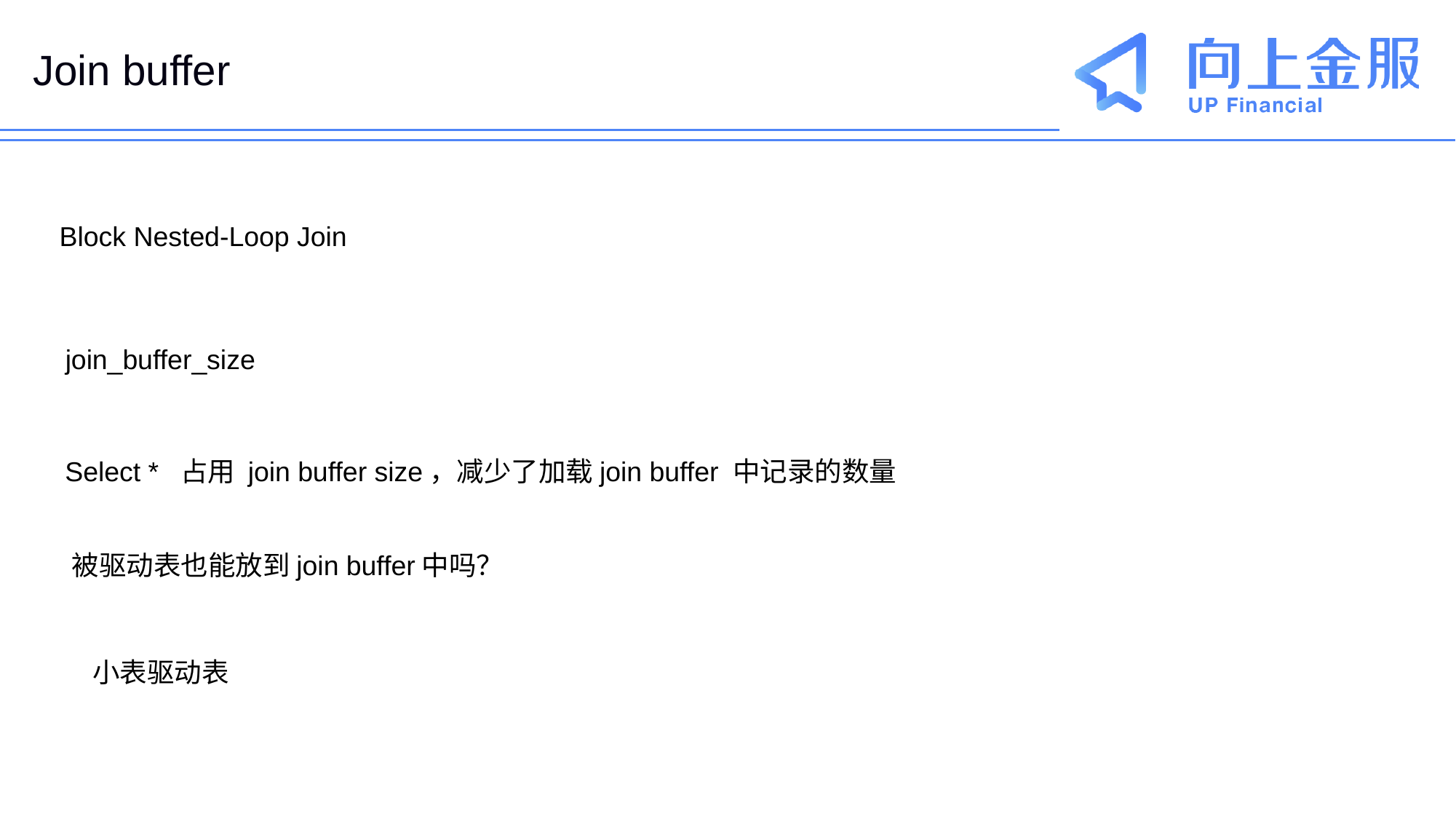

# Join buffer
Block Nested-Loop Join
join_buffer_size

Select *  占用 join buffer size，减少了加载join buffer 中记录的数量
被驱动表也能放到join buffer中吗？
小表驱动表